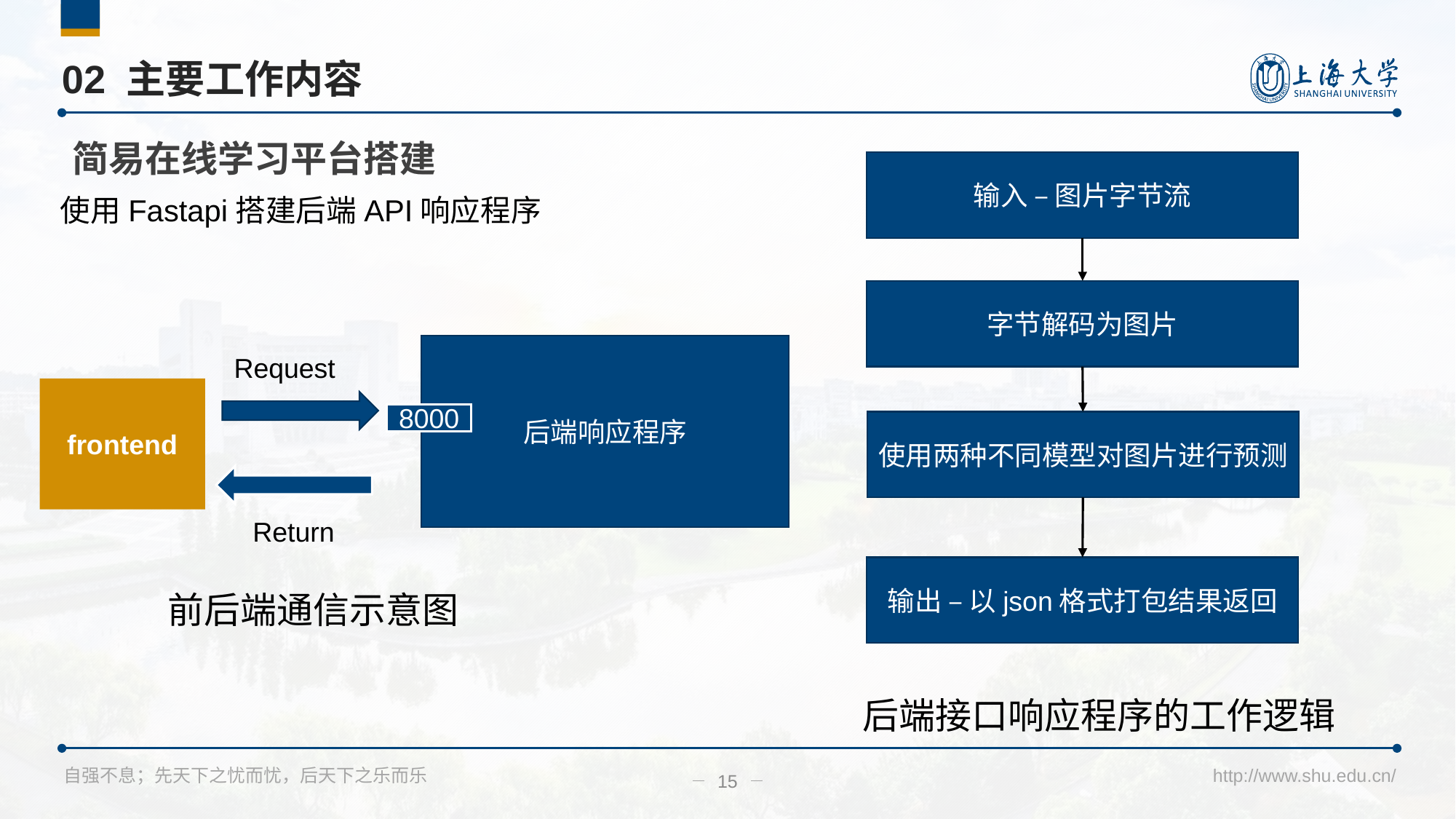

# 02 主要工作内容
简易在线学习平台搭建
输入 – 图片字节流
字节解码为图片
使用两种不同模型对图片进行预测
输出 – 以json格式打包结果返回
使用Fastapi搭建后端API响应程序
后端响应程序
8000
Request
frontend

Return
前后端通信示意图
后端接口响应程序的工作逻辑
15